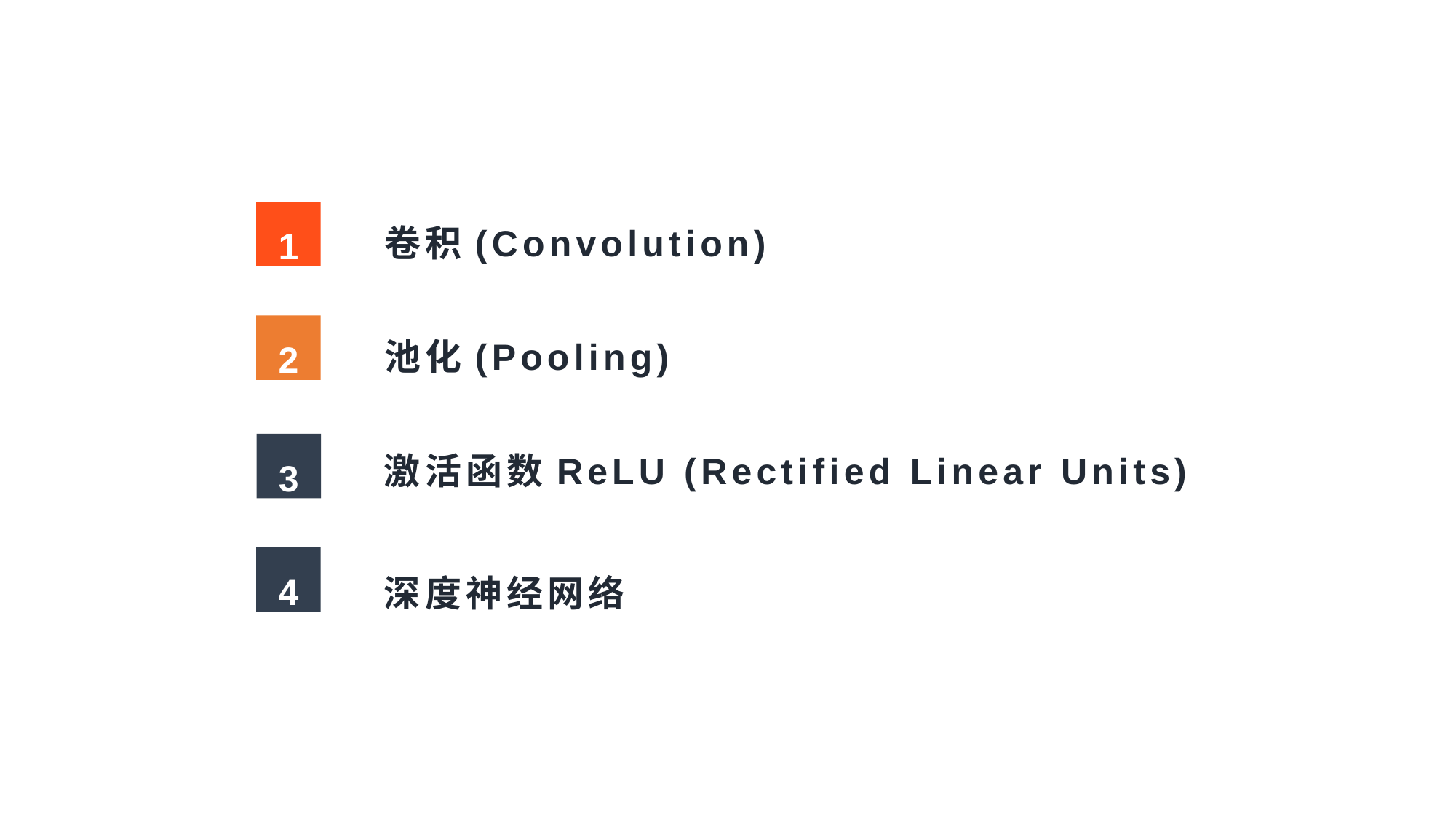

卷积(Convolution)
1
池化(Pooling)
2
激活函数ReLU (Rectified Linear Units)
3
深度神经网络
4